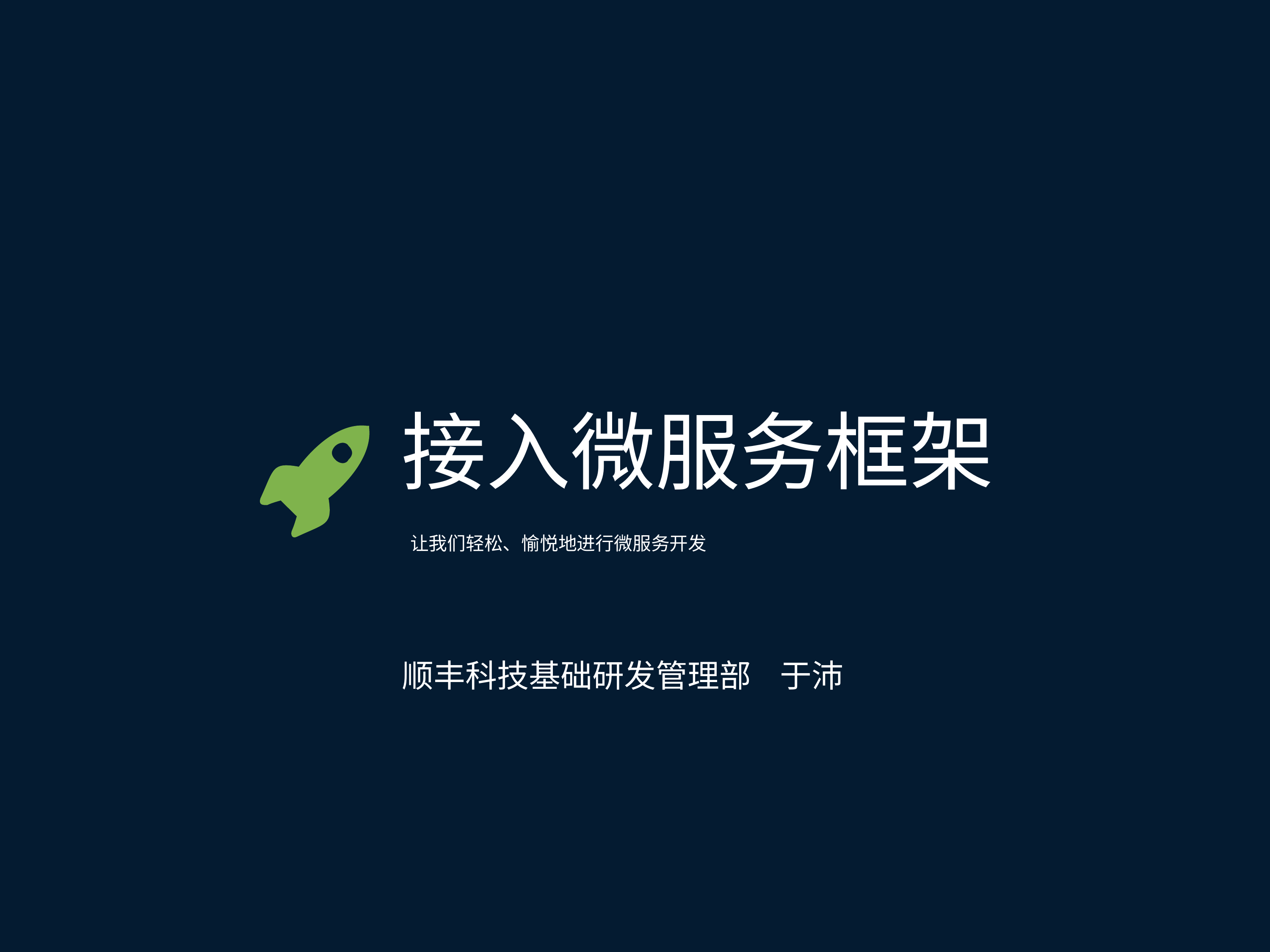

接入微服务框架

让我们轻松、愉悦地进行微服务开发
顺丰科技基础研发管理部    于沛